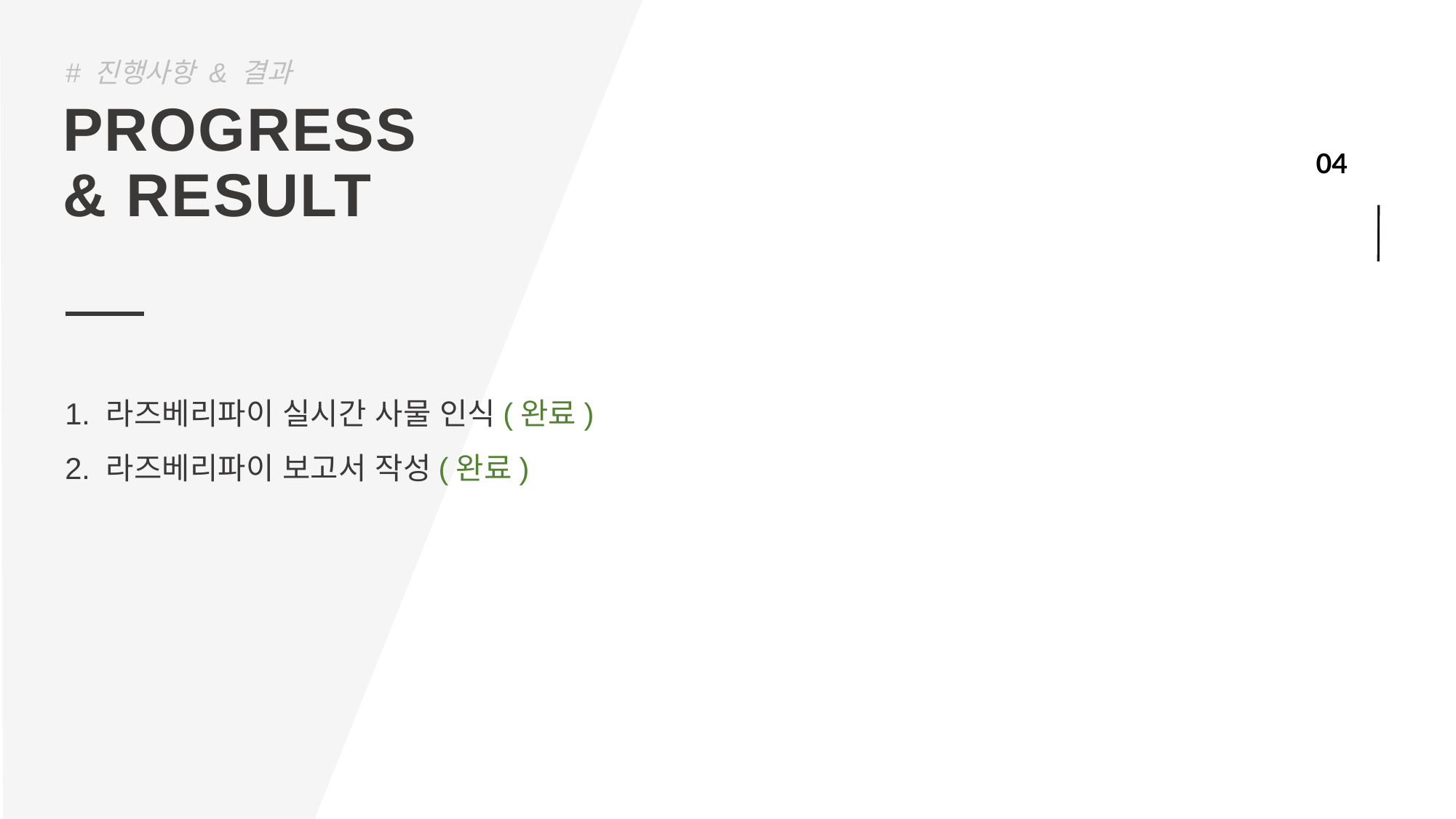

# 진행사항 & 결과
PROGRESS
& RESULT
라즈베리파이 실시간 사물 인식(완료)
라즈베리파이 보고서 작성(완료)